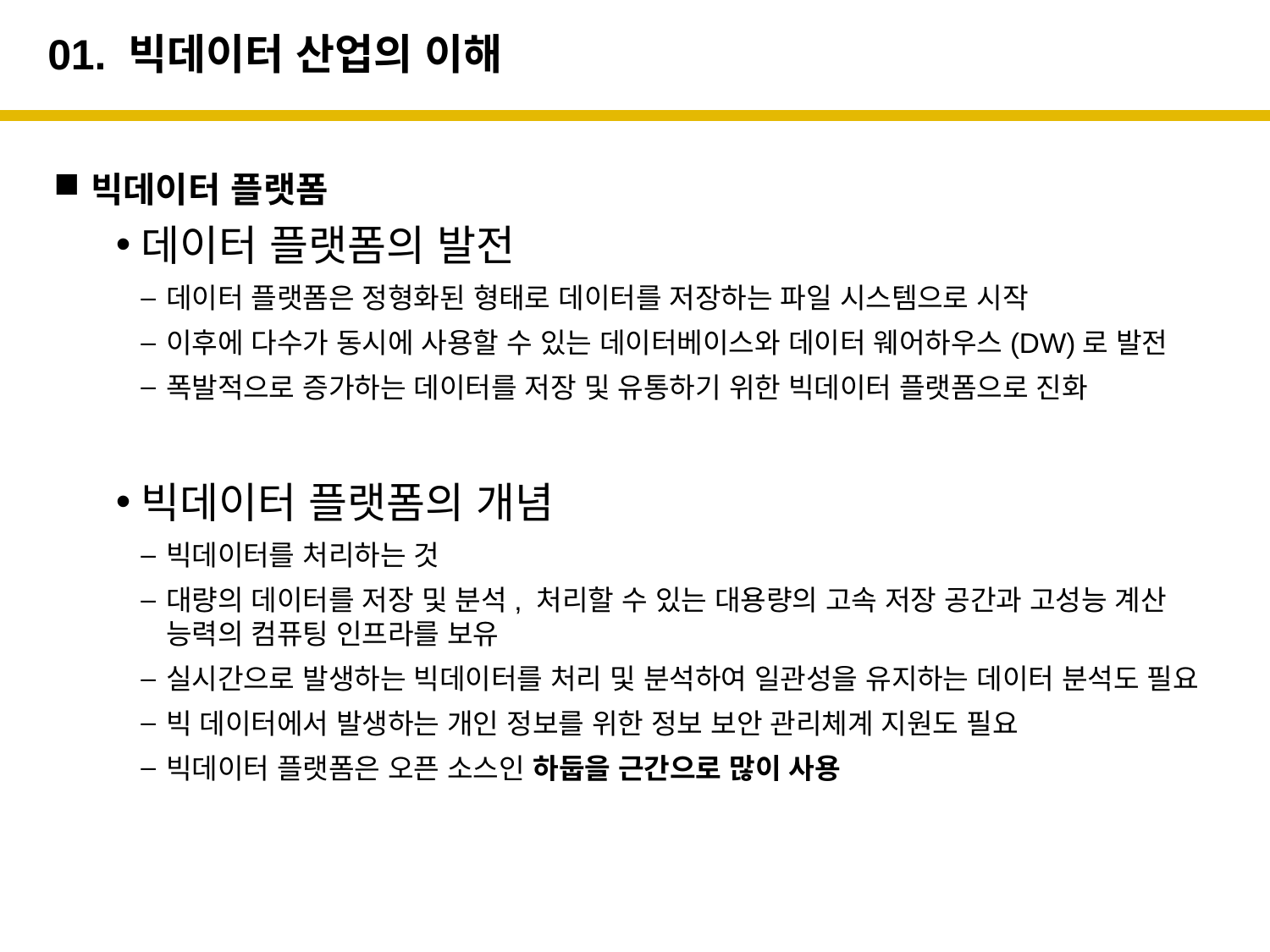

# 01. 빅데이터 산업의 이해
빅데이터 플랫폼
데이터 플랫폼의 발전
데이터 플랫폼은 정형화된 형태로 데이터를 저장하는 파일 시스템으로 시작
이후에 다수가 동시에 사용할 수 있는 데이터베이스와 데이터 웨어하우스(DW)로 발전
폭발적으로 증가하는 데이터를 저장 및 유통하기 위한 빅데이터 플랫폼으로 진화

빅데이터 플랫폼의 개념
빅데이터를 처리하는 것
대량의 데이터를 저장 및 분석, 처리할 수 있는 대용량의 고속 저장 공간과 고성능 계산 능력의 컴퓨팅 인프라를 보유
실시간으로 발생하는 빅데이터를 처리 및 분석하여 일관성을 유지하는 데이터 분석도 필요
빅 데이터에서 발생하는 개인 정보를 위한 정보 보안 관리체계 지원도 필요
빅데이터 플랫폼은 오픈 소스인 하둡을 근간으로 많이 사용